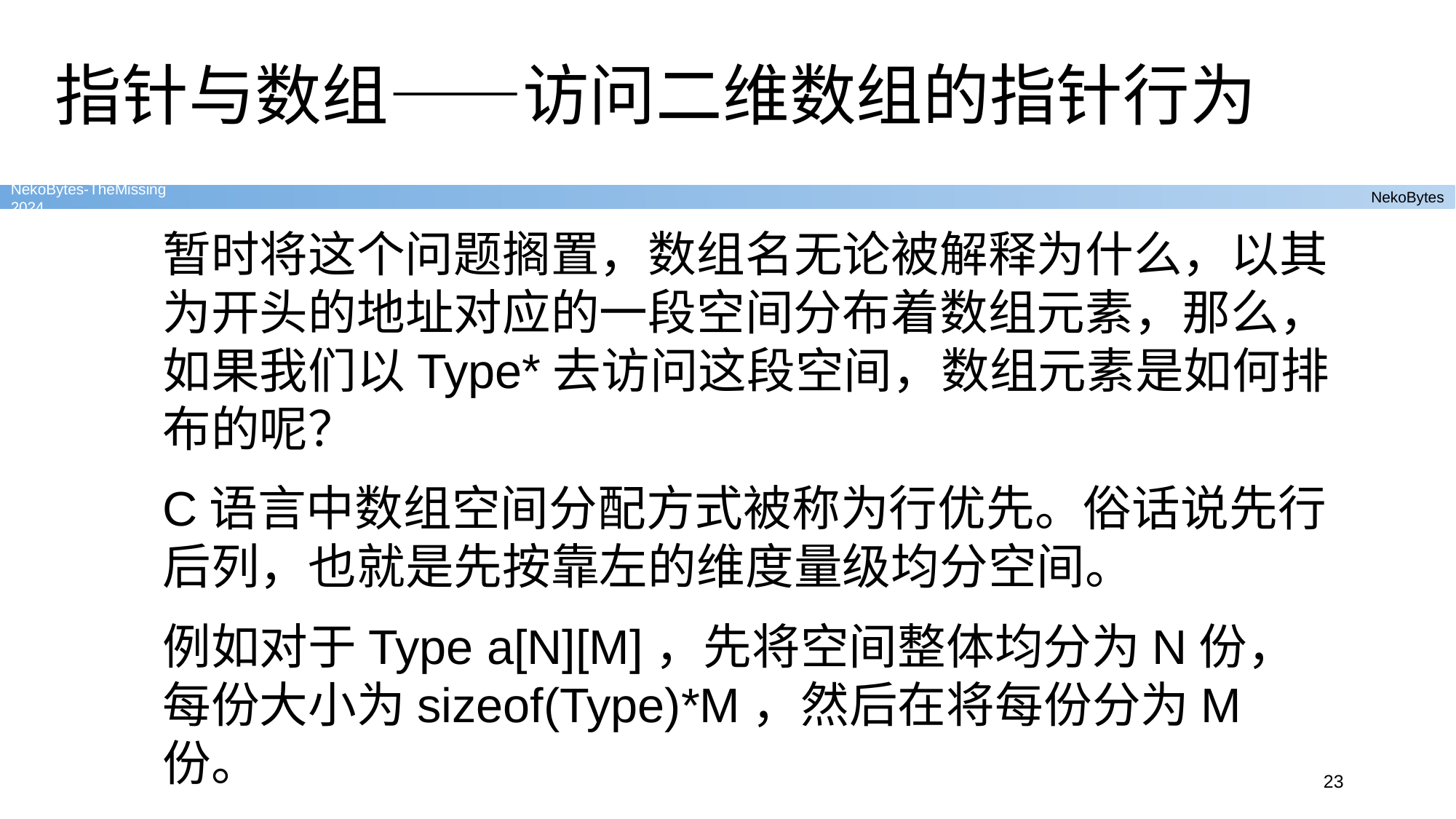

# 指针与数组——访问二维数组的指针行为
暂时将这个问题搁置，数组名无论被解释为什么，以其为开头的地址对应的一段空间分布着数组元素，那么，如果我们以Type*去访问这段空间，数组元素是如何排布的呢？
C语言中数组空间分配方式被称为行优先。俗话说先行后列，也就是先按靠左的维度量级均分空间。
例如对于Type a[N][M]，先将空间整体均分为N份，每份大小为sizeof(Type)*M，然后在将每份分为M份。
23